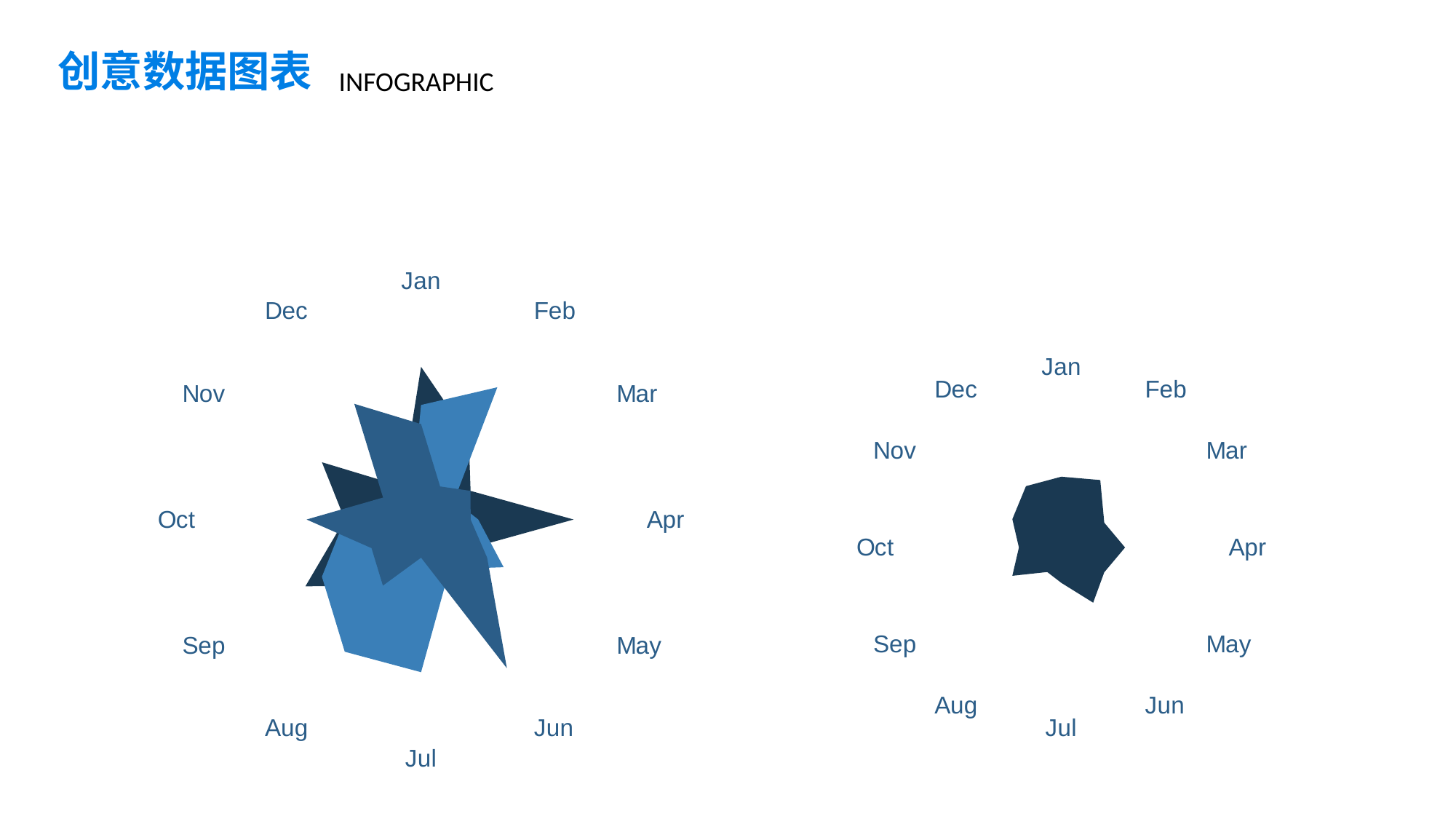

创意数据图表
INFOGRAPHIC

### Chart

| Category | Series 1 | Series 2 | Series 3 |
|---|---|---|---|
| Jan | 5.0 | 6.0 | 8.0 |
| Feb | 2.0 | 8.0 | 5.0 |
| Mar | 3.0 | 2.0 | 3.0 |
| Apr | 2.6 | 3.0 | 8.0 |
| May | 4.0 | 5.0 | 3.0 |
| Jun | 9.0 | 3.0 | 2.0 |
| Jul | 2.0 | 8.0 | 5.0 |
| Aug | 4.0 | 8.0 | 4.0 |
| Sep | 3.0 | 6.0 | 7.0 |
| Oct | 6.0 | 4.0 | 4.0 |
| Nov | 2.3 | 2.0 | 6.0 |
| Dec | 7.0 | 1.0 | 2.0 |

### Chart

| Category | Series 1 |
|---|---|
| Jan | 10.0 |
| Feb | 11.0 |
| Mar | 7.0 |
| Apr | 9.0 |
| May | 7.0 |
| Jun | 9.0 |
| Jul | 5.0 |
| Aug | 4.0 |
| Sep | 8.0 |
| Oct | 6.0 |
| Nov | 8.0 |
| Dec | 10.0 |